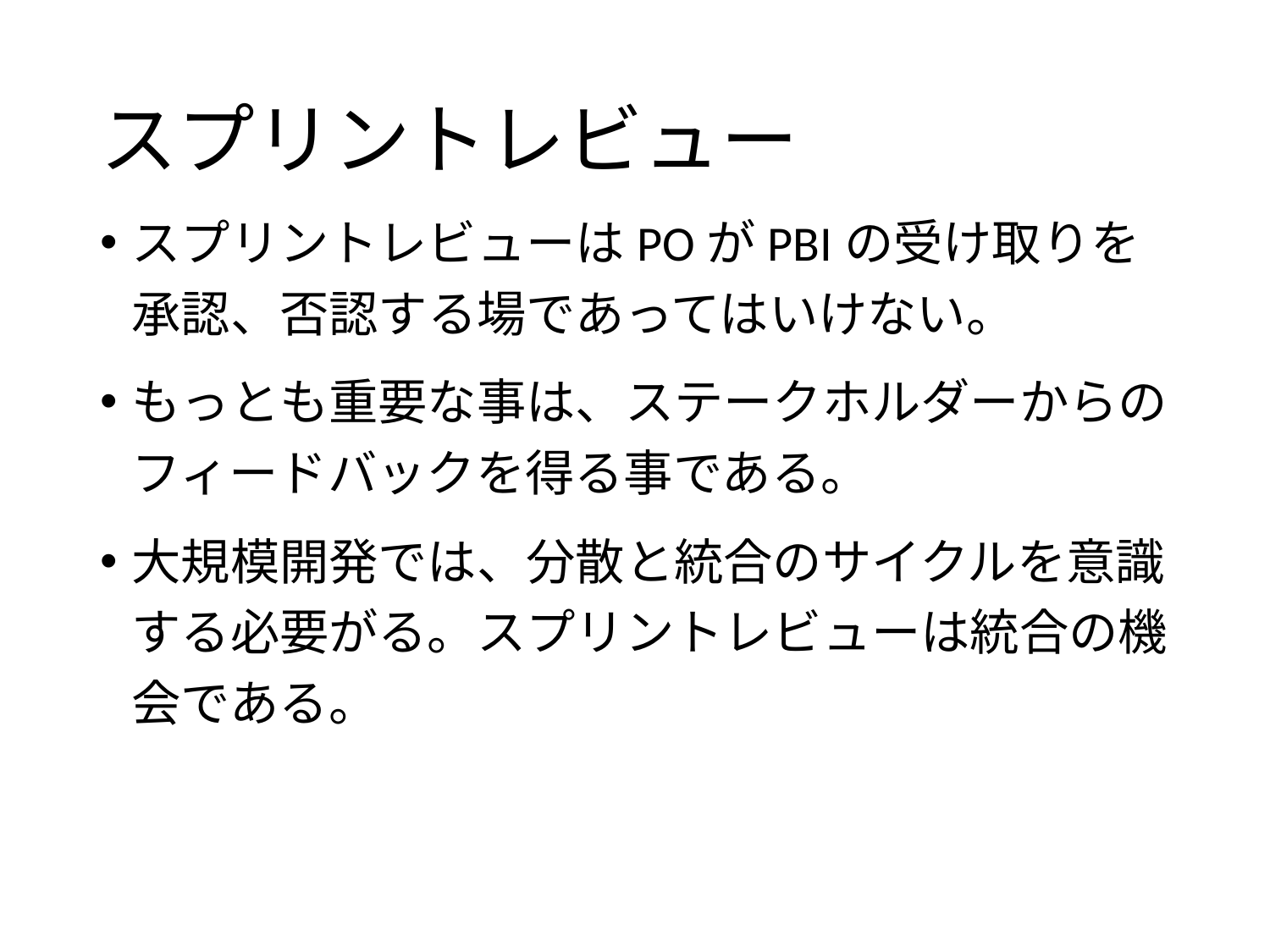

# スプリントレビュー
スプリントレビューはPOがPBIの受け取りを承認、否認する場であってはいけない。
もっとも重要な事は、ステークホルダーからのフィードバックを得る事である。
大規模開発では、分散と統合のサイクルを意識する必要がる。スプリントレビューは統合の機会である。